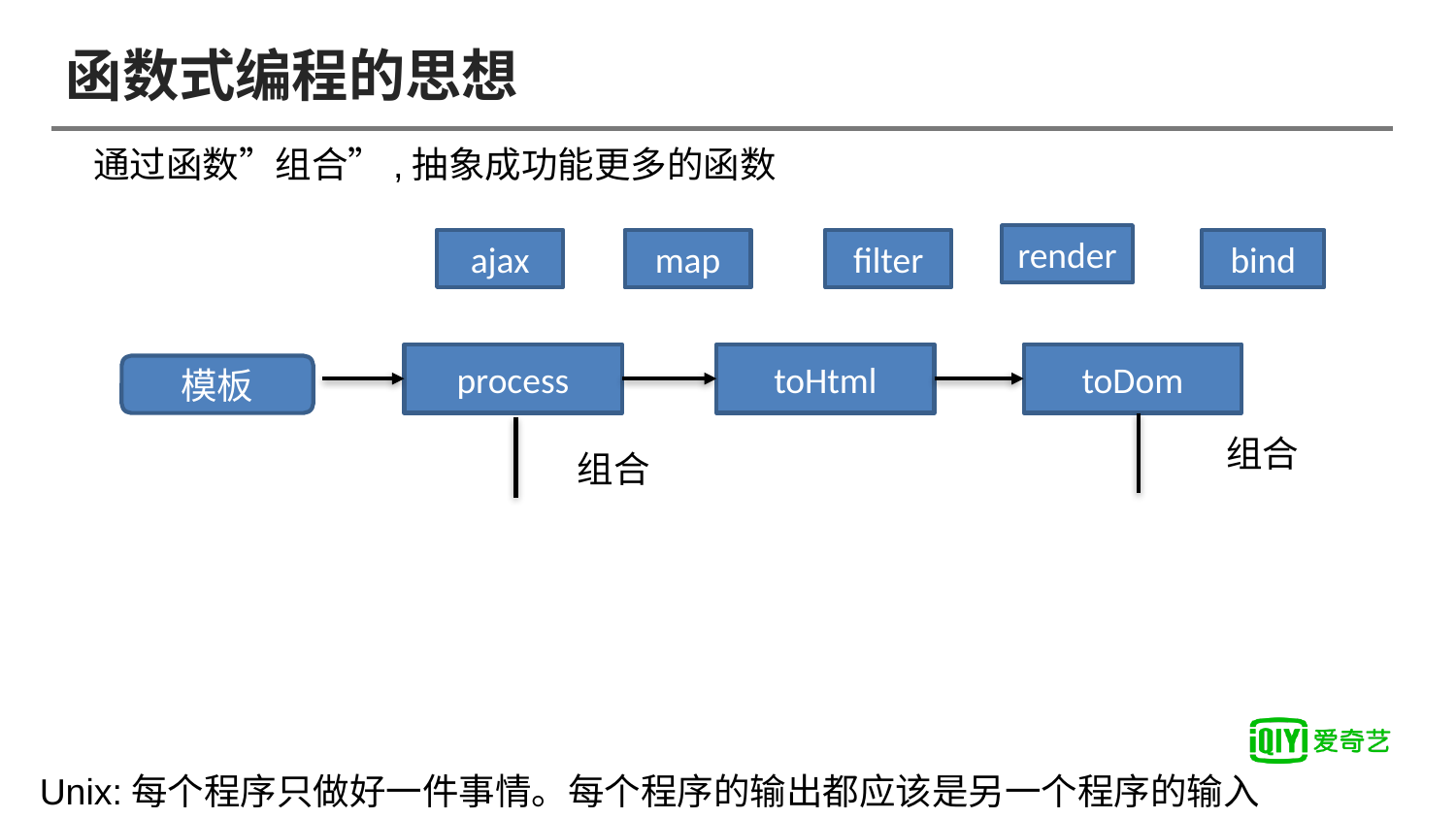

# 函数式编程的思想
通过函数”组合”,抽象成功能更多的函数
render
ajax
filter
bind
map
process
toHtml
toDom
模板
组合
组合
Unix:每个程序只做好一件事情。每个程序的输出都应该是另一个程序的输入